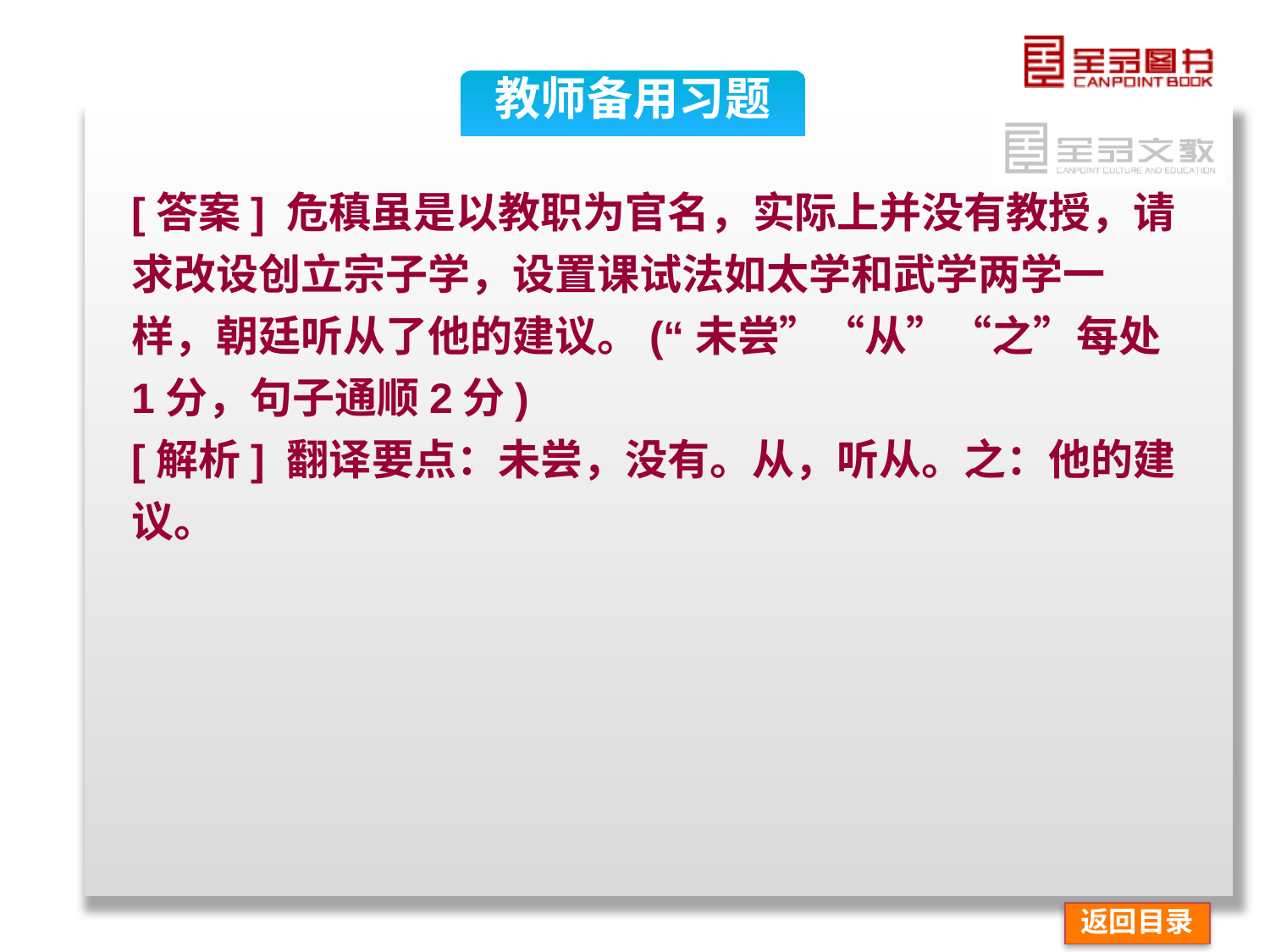

教师备用习题
[答案] 危稹虽是以教职为官名，实际上并没有教授，请求改设创立宗子学，设置课试法如太学和武学两学一样，朝廷听从了他的建议。(“未尝”“从”“之”每处1分，句子通顺2分)
[解析] 翻译要点：未尝，没有。从，听从。之：他的建议。

返回目录